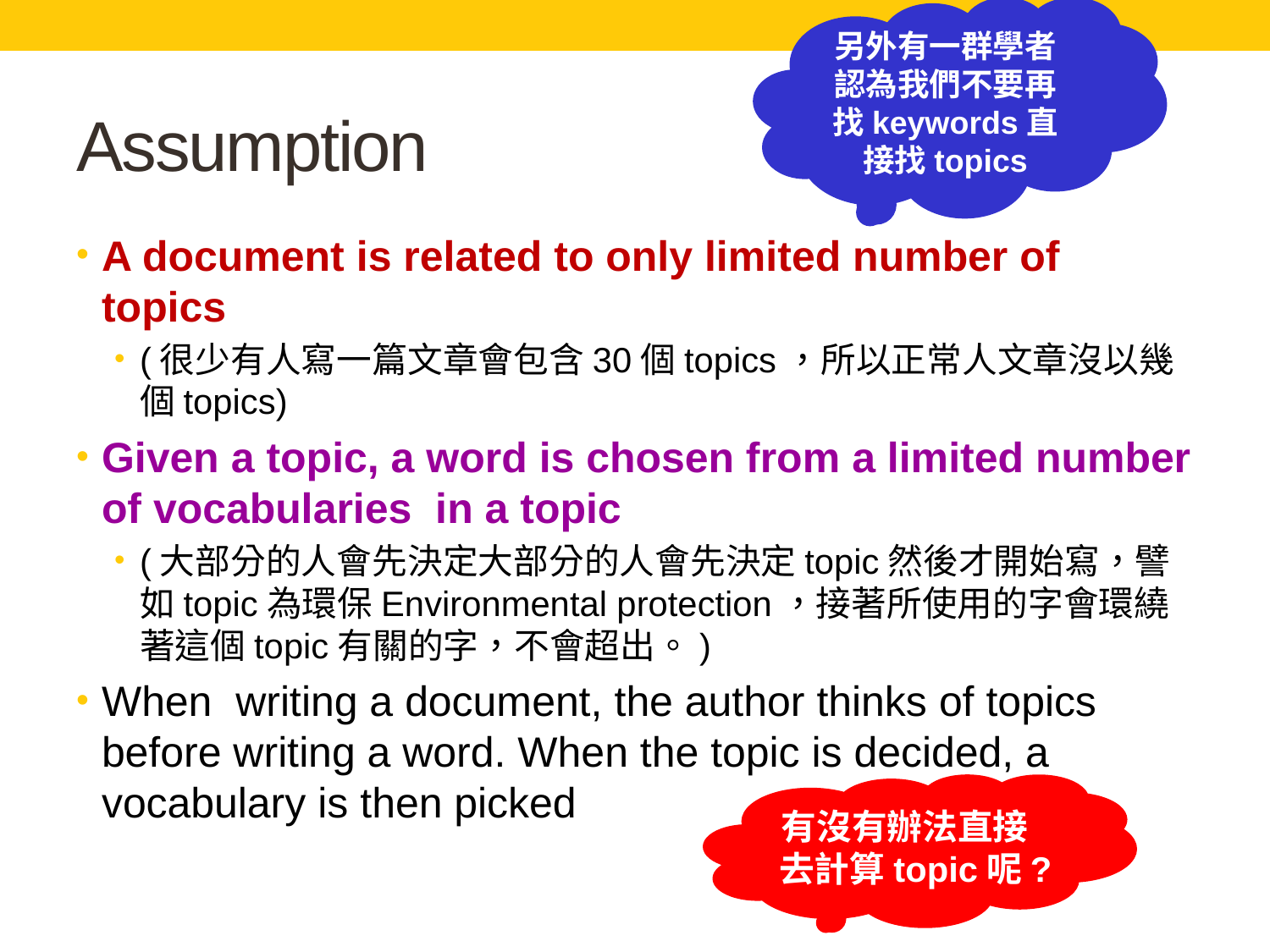

另外有一群學者認為我們不要再找keywords直接找topics
# Assumption
A document is related to only limited number of topics
(很少有人寫一篇文章會包含30個topics，所以正常人文章沒以幾個topics)
Given a topic, a word is chosen from a limited number of vocabularies  in a topic
(大部分的人會先決定大部分的人會先決定topic然後才開始寫，譬如topic為環保Environmental protection，接著所使用的字會環繞著這個topic有關的字，不會超出。)
When  writing a document, the author thinks of topics before writing a word. When the topic is decided, a vocabulary is then picked
有沒有辦法直接去計算topic呢?